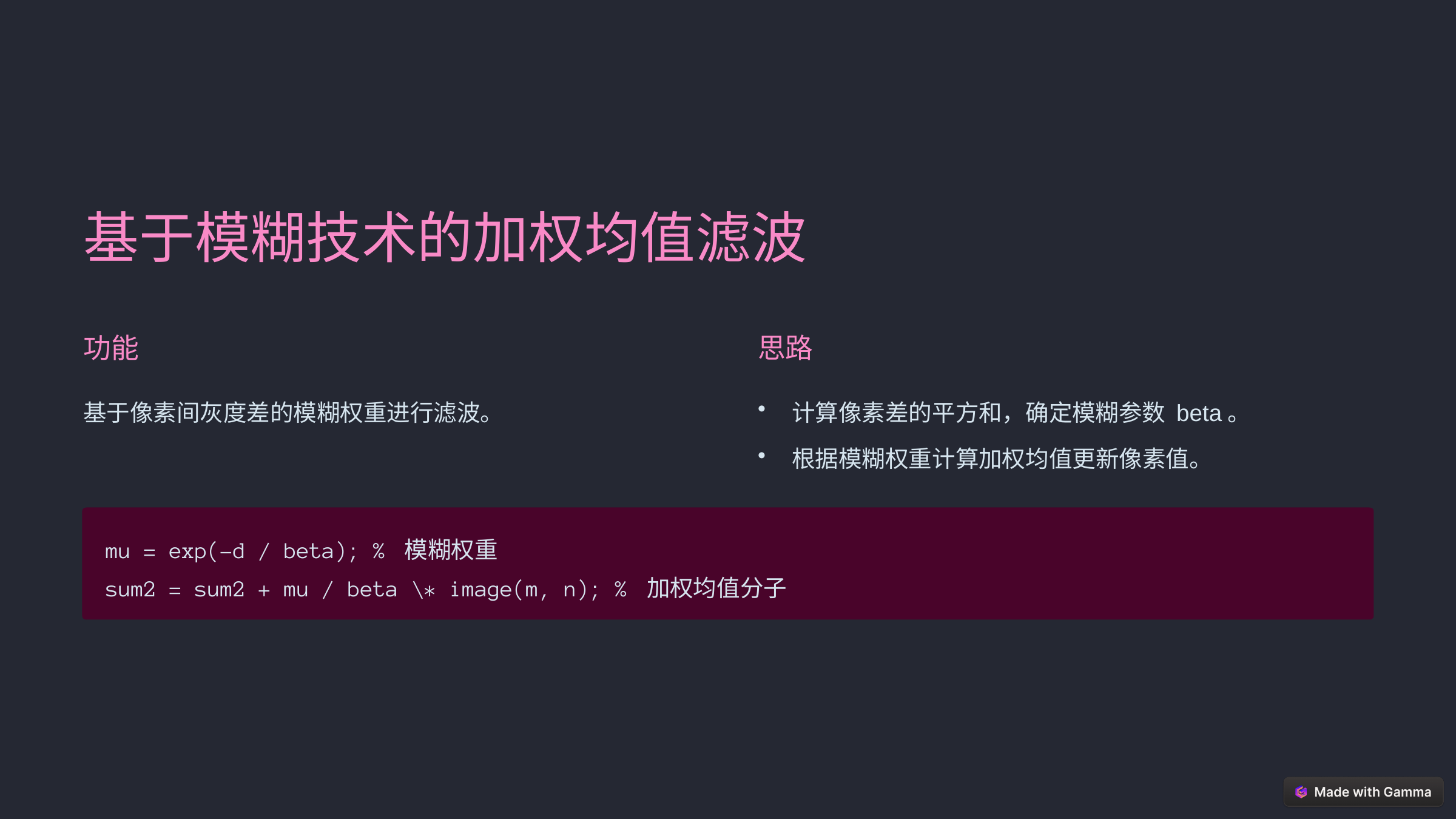

基于模糊技术的加权均值滤波
功能
思路
基于像素间灰度差的模糊权重进行滤波。
计算像素差的平方和，确定模糊参数 beta。
根据模糊权重计算加权均值更新像素值。

mu = exp(-d / beta); % 模糊权重
sum2 = sum2 + mu / beta \* image(m, n); % 加权均值分子